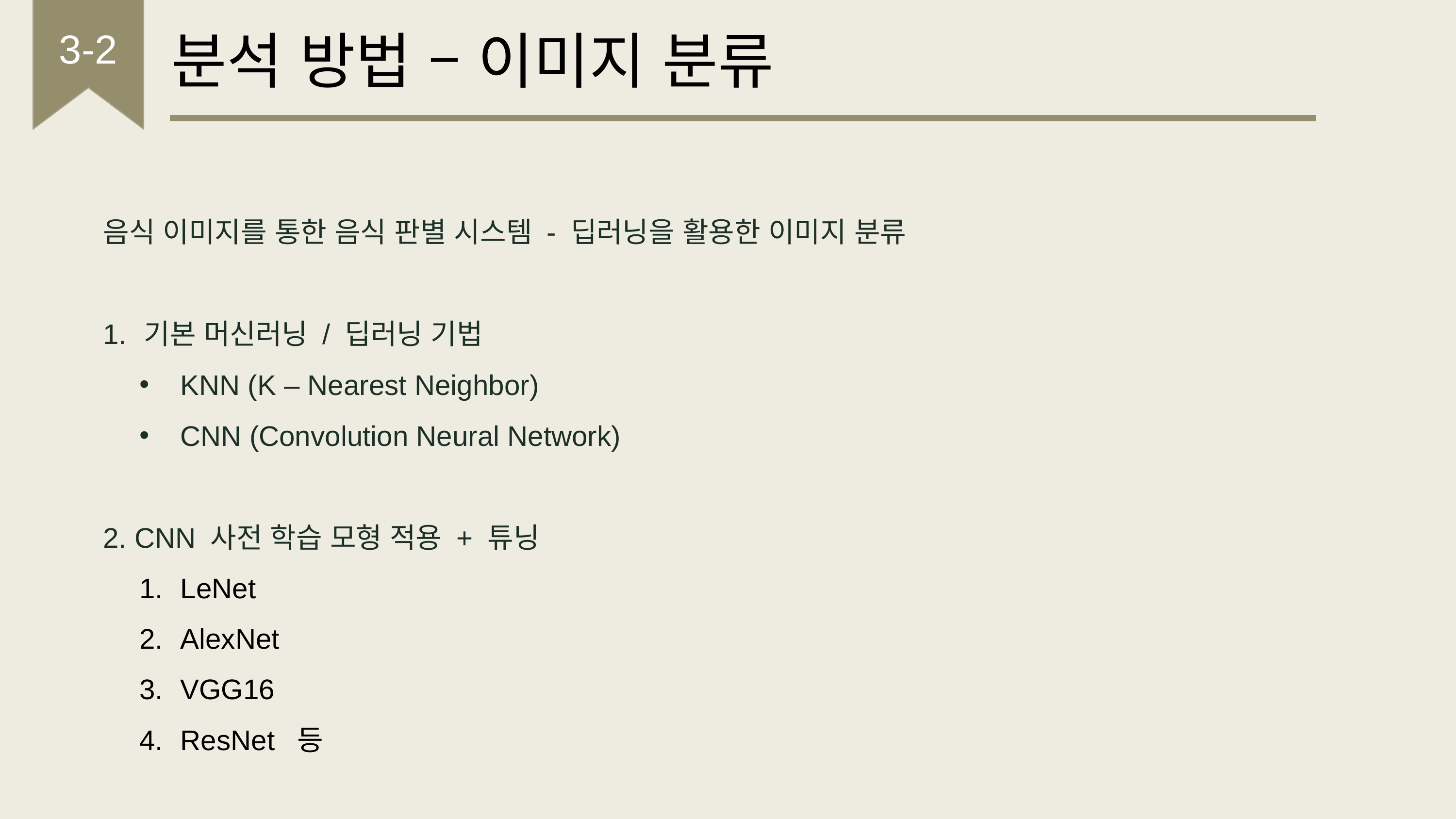

분석 방법 – 이미지 분류
3-2
음식 이미지를 통한 음식 판별 시스템 - 딥러닝을 활용한 이미지 분류

기본 머신러닝 / 딥러닝 기법
KNN (K – Nearest Neighbor)
CNN (Convolution Neural Network)

2. CNN 사전 학습 모형 적용 + 튜닝
LeNet
AlexNet
VGG16
ResNet  등